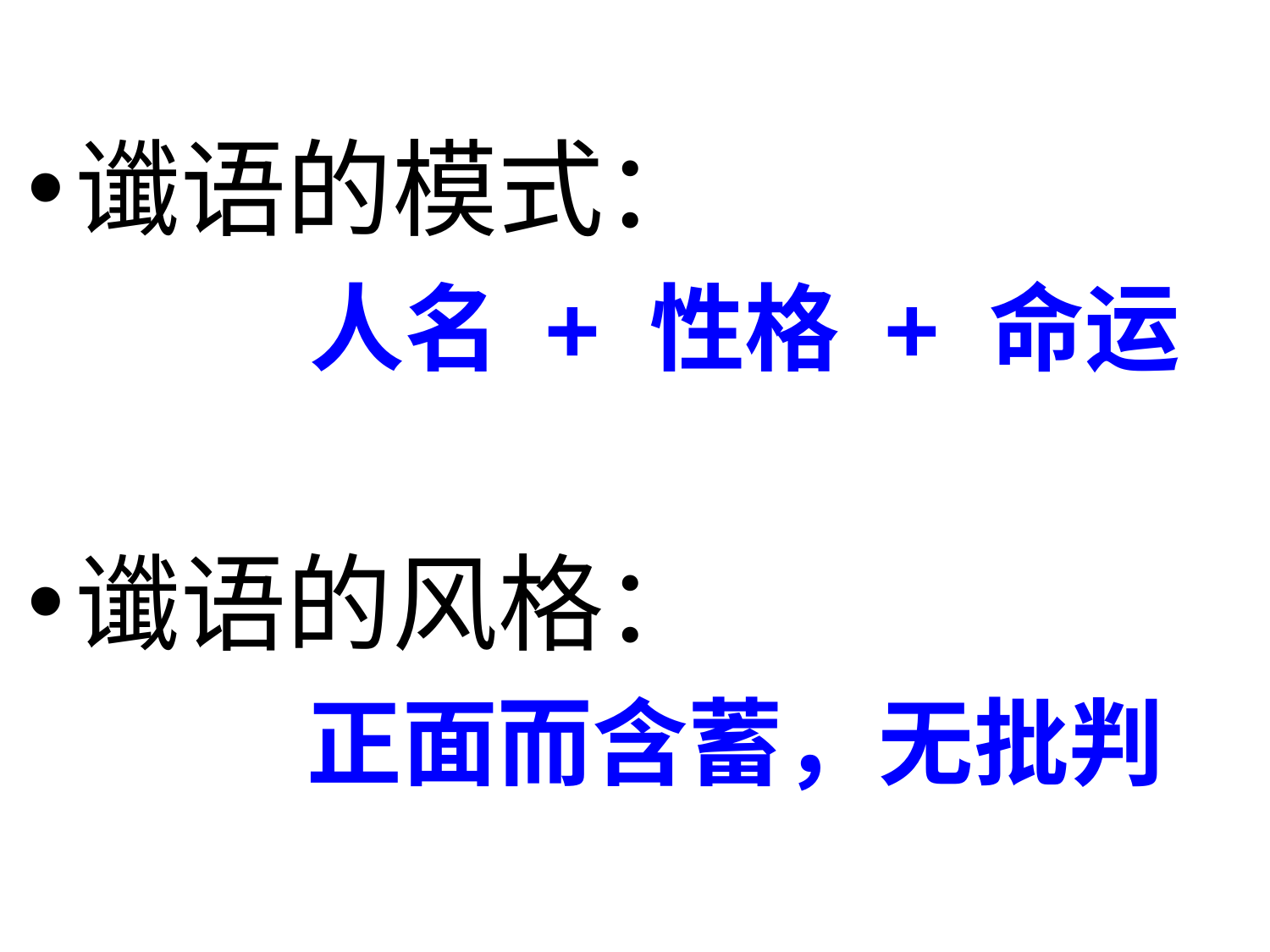

谶语的模式：
            人名 + 性格 + 命运

谶语的风格：
            正面而含蓄，无批判